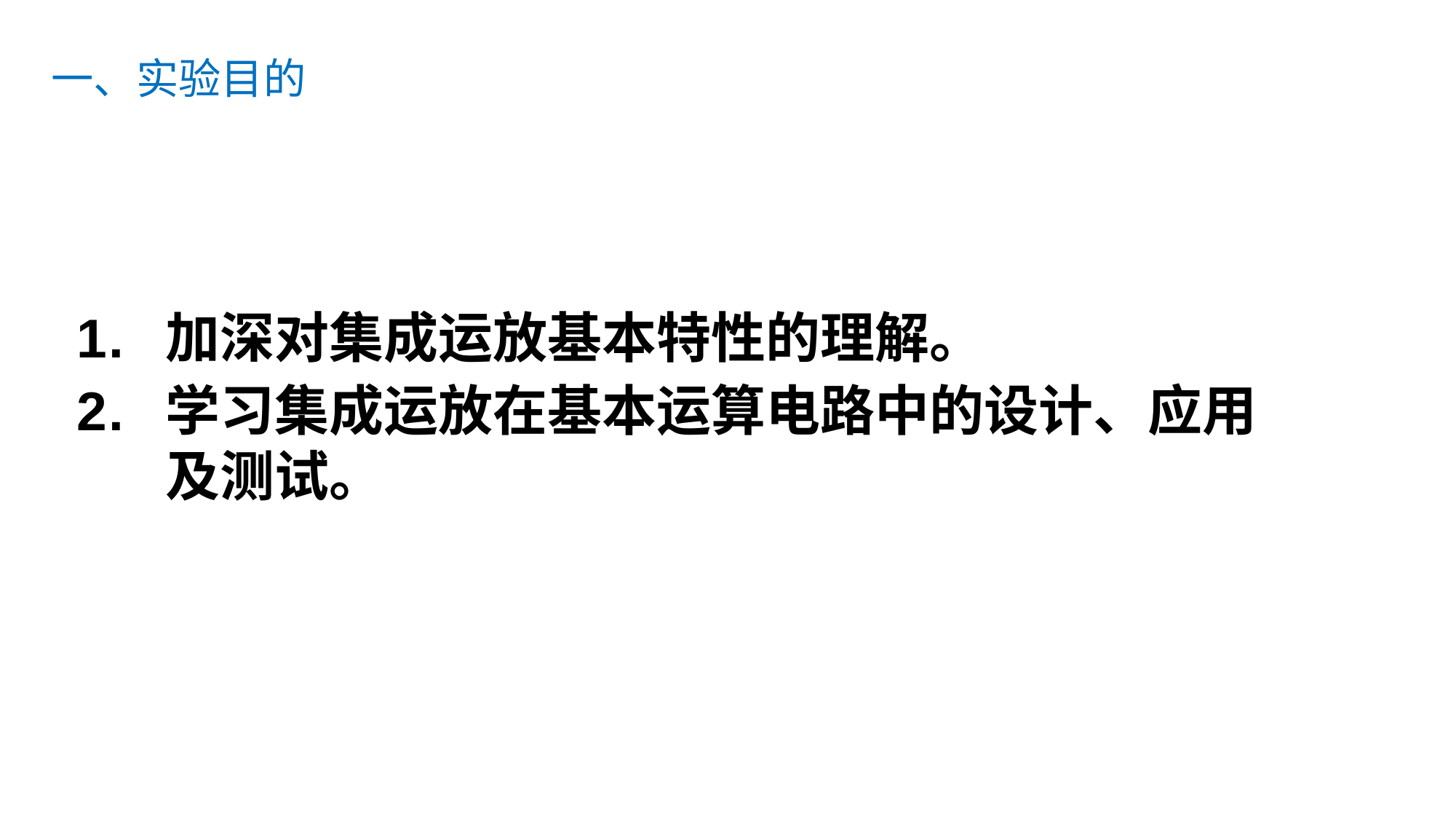

一、实验目的
加深对集成运放基本特性的理解。
学习集成运放在基本运算电路中的设计、应用及测试。